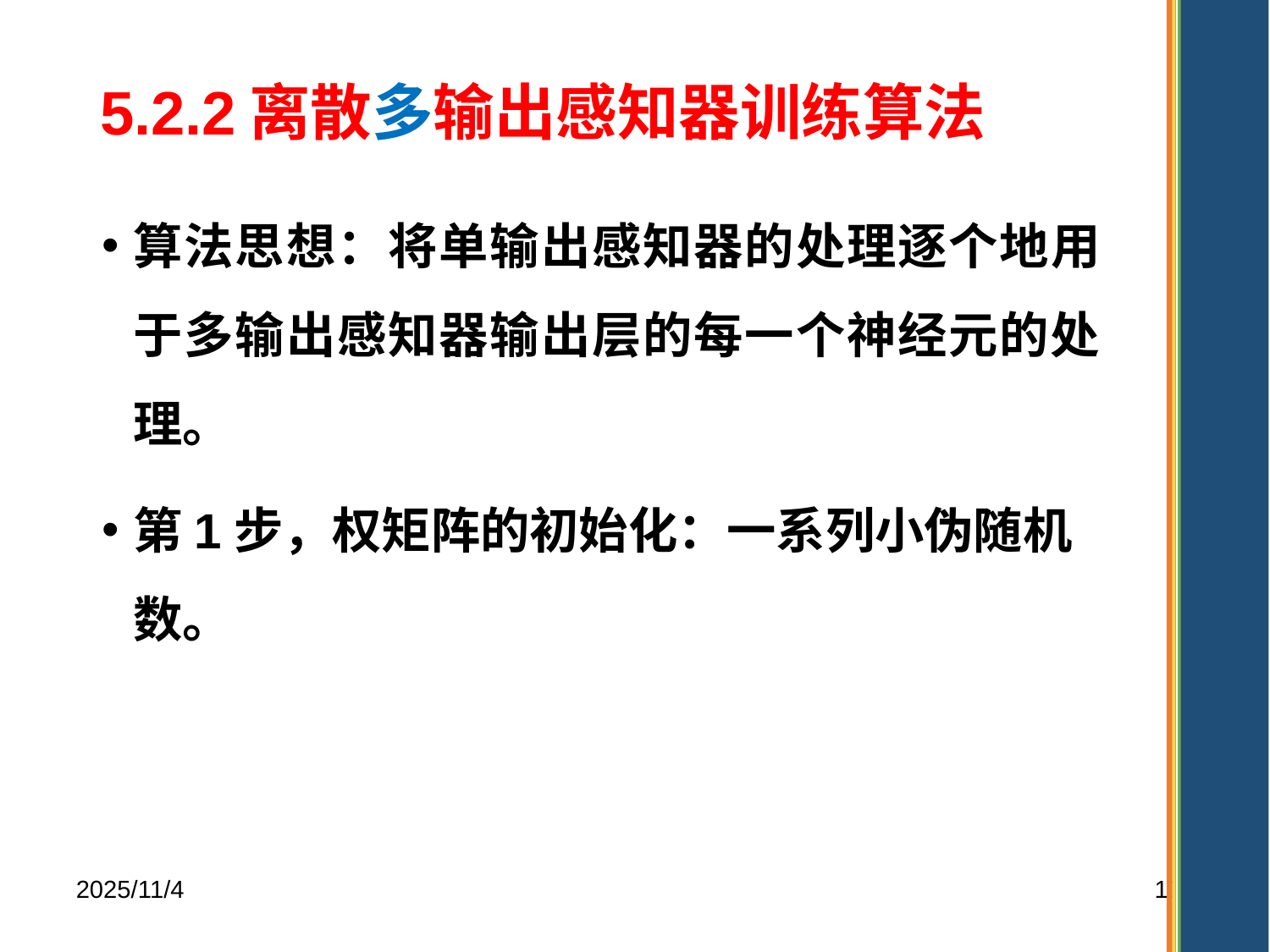

5.2.2离散多输出感知器训练算法
算法思想：将单输出感知器的处理逐个地用于多输出感知器输出层的每一个神经元的处理。
第1步，权矩阵的初始化：一系列小伪随机数。
2025/11/4
116